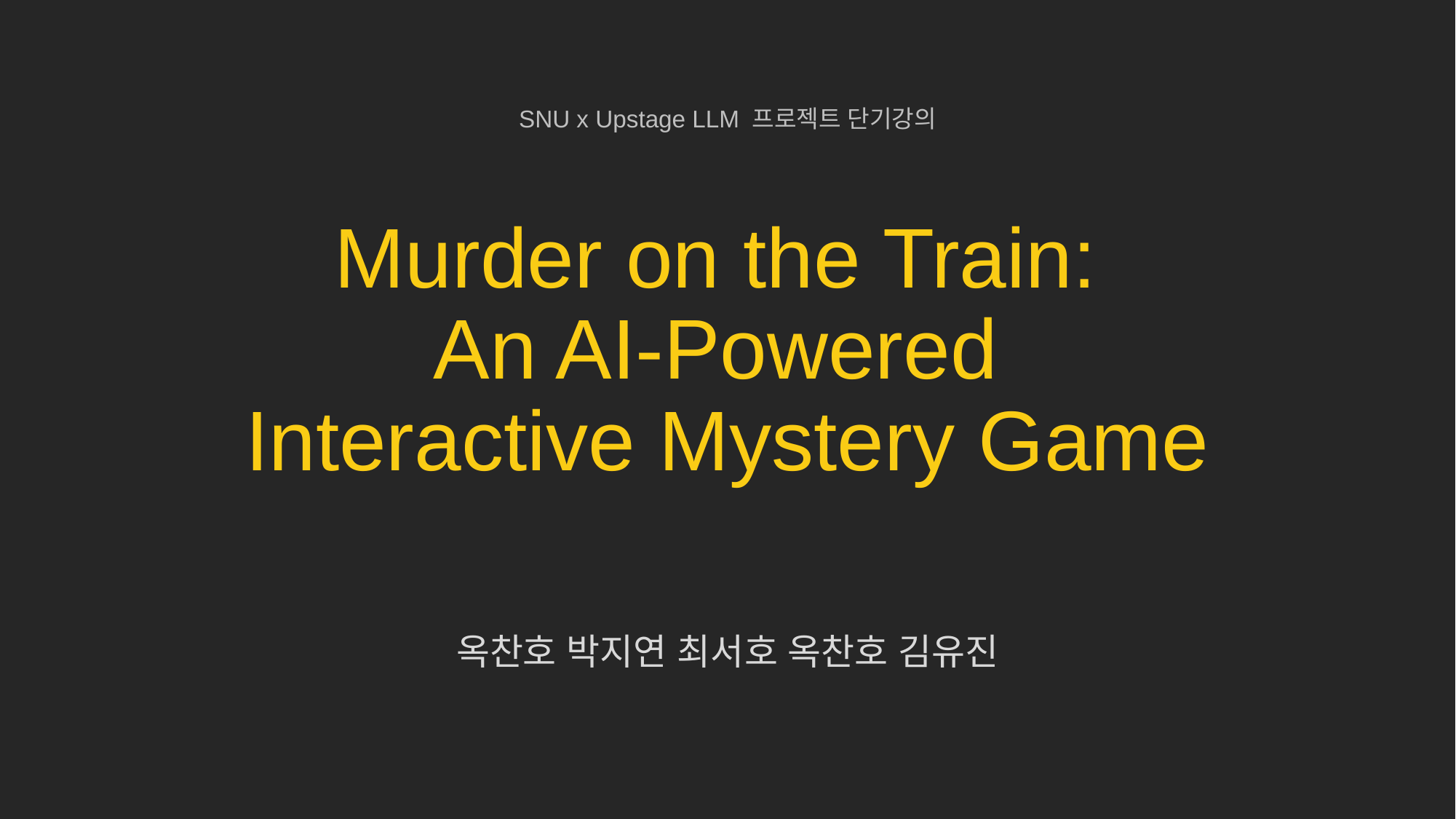

SNU x Upstage LLM 프로젝트 단기강의
# Murder on the Train: An AI-Powered Interactive Mystery Game

옥찬호 박지연 최서호 옥찬호 김유진